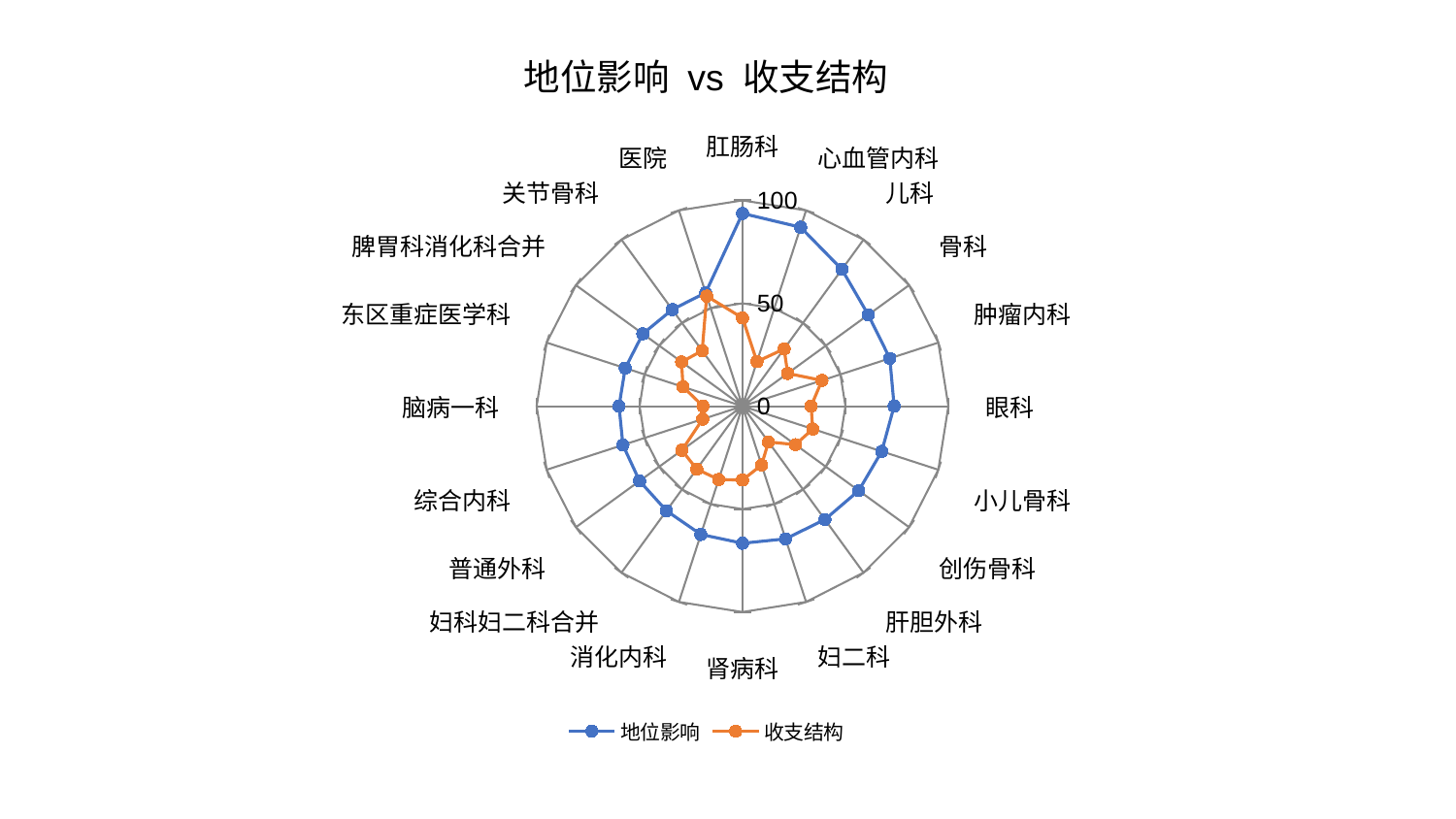

### Chart: 地位影响 vs 收支结构

| Category | 地位影响 | 收支结构 |
|---|---|---|
| 肛肠科 | 93.67206174541978 | 42.87947547453093 |
| 心血管内科 | 91.41502550907335 | 22.781313211718825 |
| 儿科 | 82.15233879411254 | 34.390990808455214 |
| 骨科 | 75.50021880745649 | 27.117600515771006 |
| 肿瘤内科 | 75.25650103107877 | 40.57291323414782 |
| 眼科 | 73.63951862400046 | 33.33416251246662 |
| 小儿骨科 | 71.11699946779014 | 35.86168339687748 |
| 创伤骨科 | 69.79077279652402 | 31.826804304012082 |
| 肝胆外科 | 68.07022455337196 | 21.490865916348394 |
| 妇二科 | 67.78816974349594 | 30.058372225057873 |
| 肾病科 | 66.60361198957338 | 35.90927162038143 |
| 消化内科 | 65.53797484042722 | 37.44063292969447 |
| 妇科妇二科合并 | 62.83027682381964 | 37.84002322683784 |
| 普通外科 | 61.81741805034622 | 36.43076743684356 |
| 综合内科 | 61.08234113113313 | 20.31925830303683 |
| 脑病一科 | 59.98951555067151 | 19.182625112622386 |
| 东区重症医学科 | 59.90088437489007 | 30.395541474338756 |
| 脾胃科消化科合并 | 59.853368233394214 | 36.59141669850465 |
| 关节骨科 | 58.02907413285927 | 33.334209451449894 |
| 医院 | 57.98216617179628 | 56.24436179971337 |
80